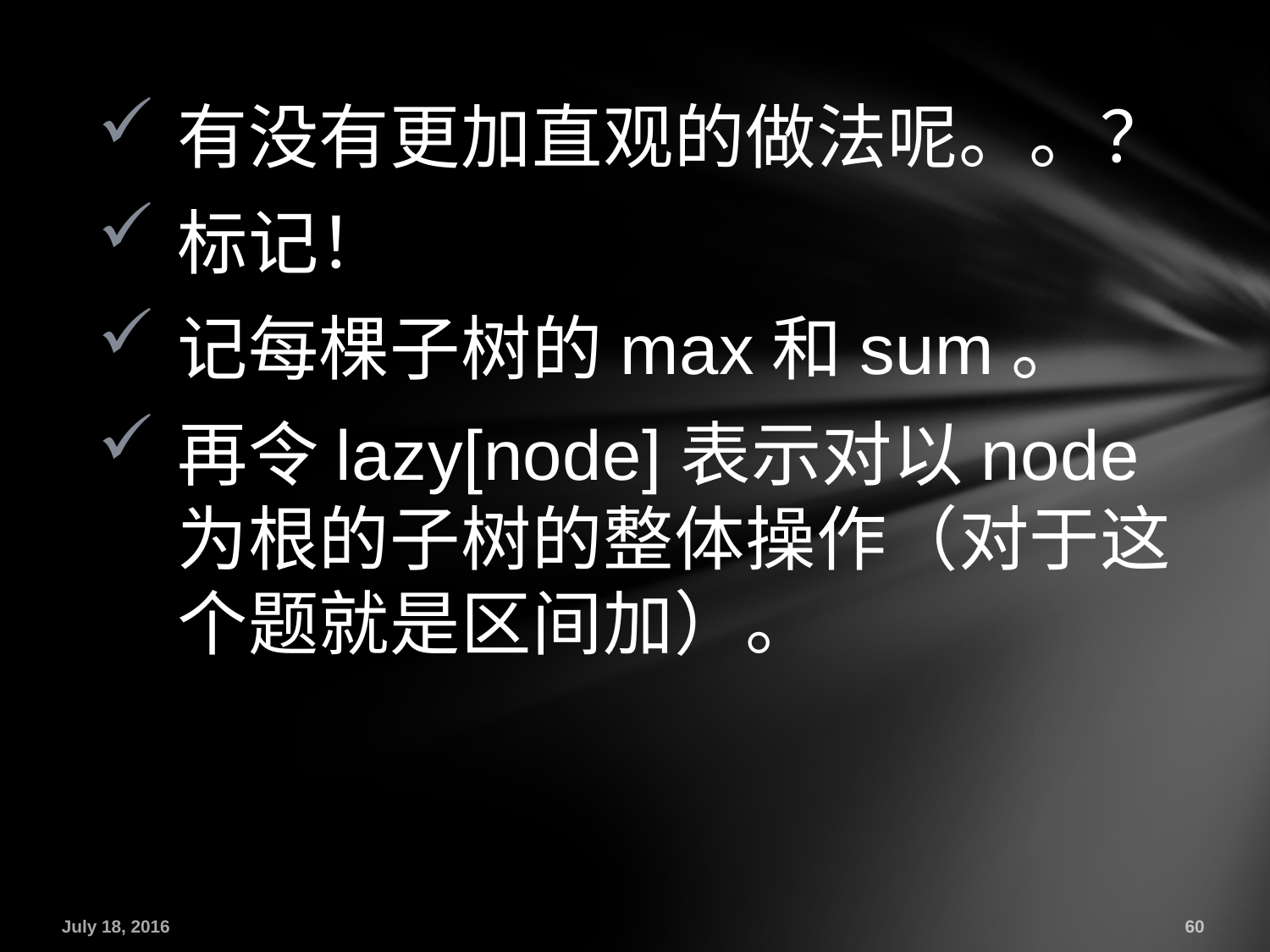

有没有更加直观的做法呢。。？
标记！
记每棵子树的max和sum。
再令lazy[node]表示对以node为根的子树的整体操作（对于这个题就是区间加）。
July 18, 2016

60